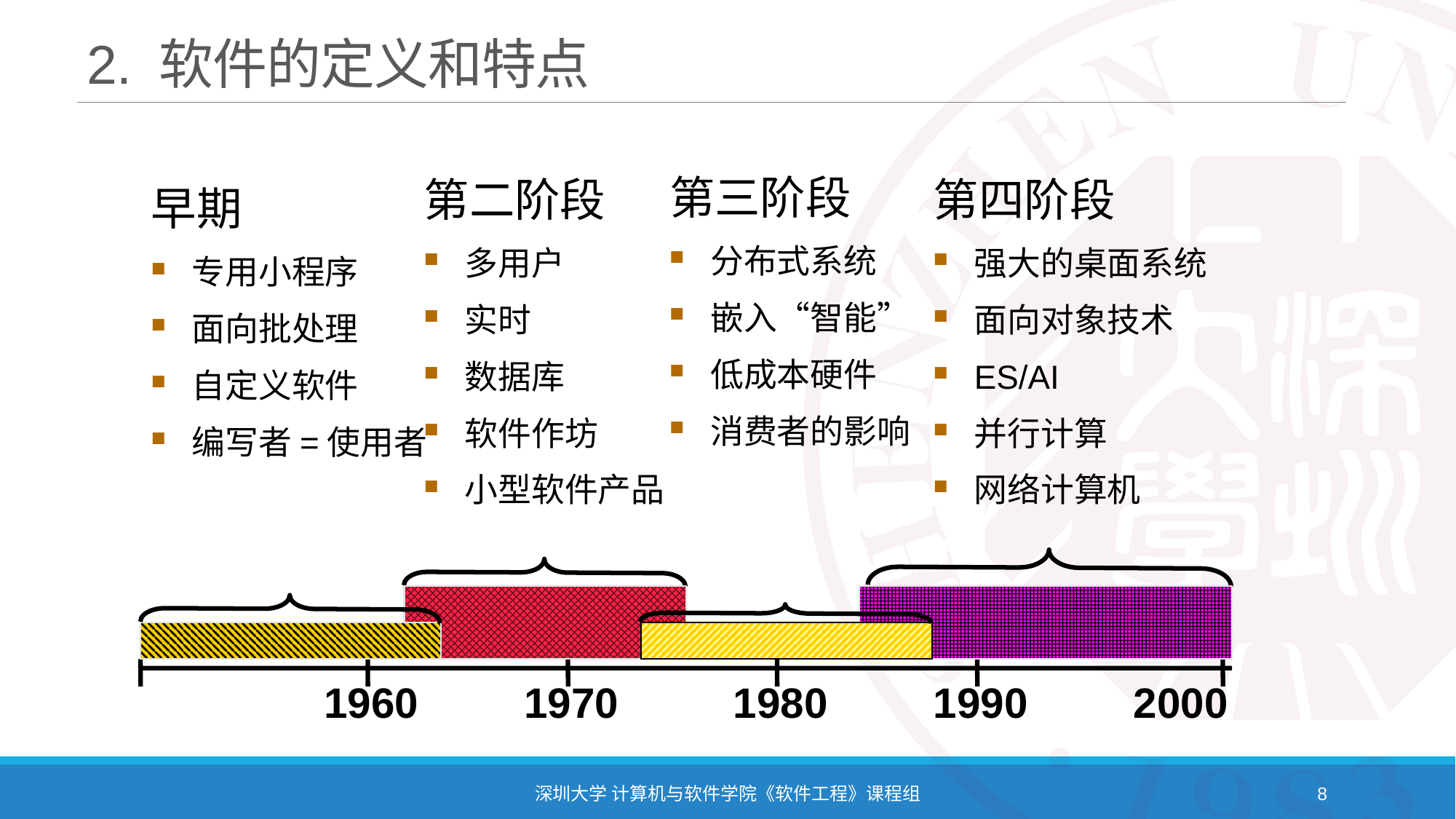

# 2. 软件的定义和特点
第三阶段
分布式系统
嵌入“智能”
低成本硬件
消费者的影响
第二阶段
多用户
实时
数据库
软件作坊
小型软件产品
第四阶段
强大的桌面系统
面向对象技术
ES/AI
并行计算
网络计算机
早期
专用小程序
面向批处理
自定义软件
编写者=使用者

1960
1970
1980
1990
2000
深圳大学 计算机与软件学院《软件工程》课程组
8